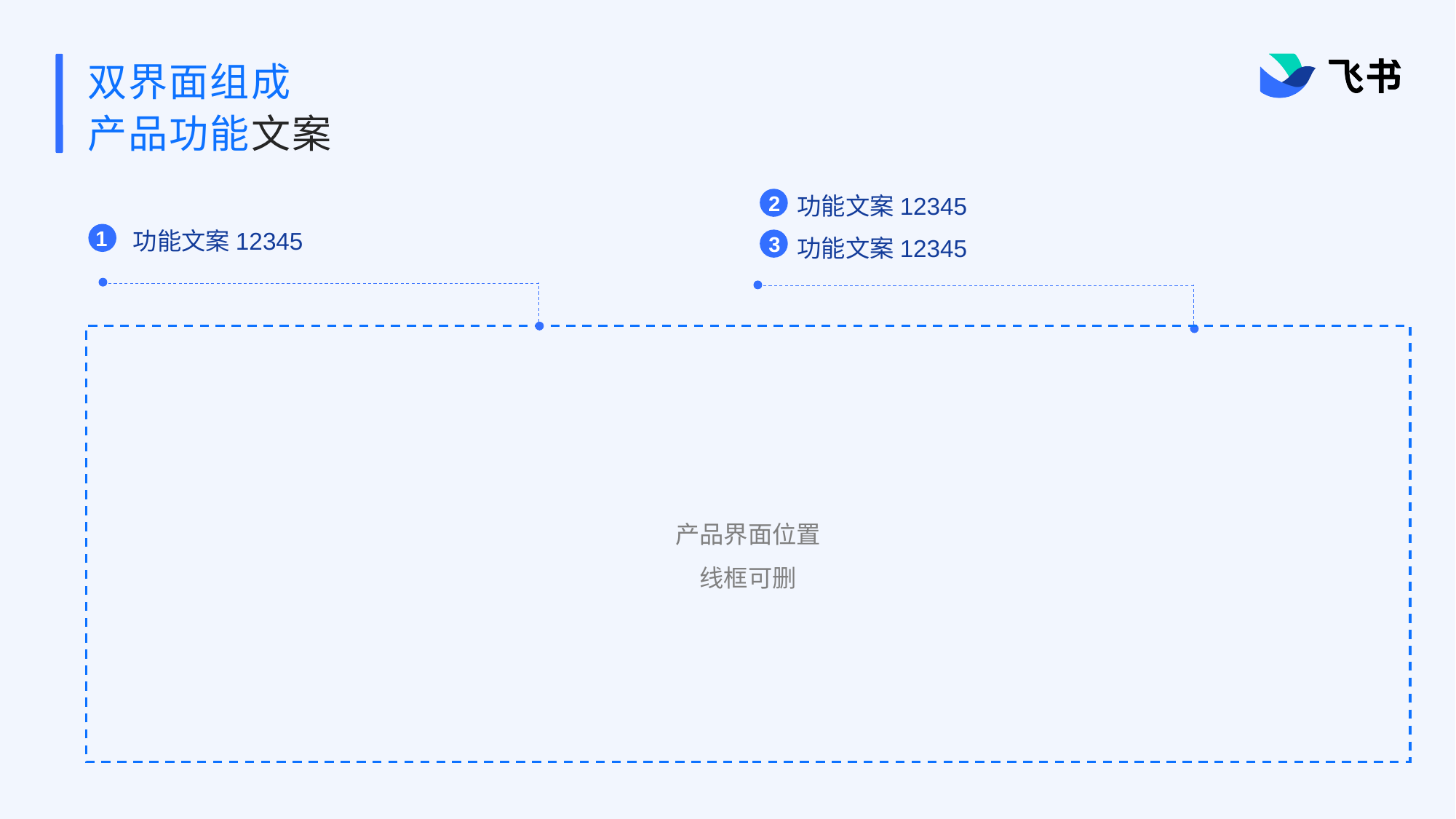

# 双界面组成 产品功能文案
功能文案12345
2

功能文案12345
1

功能文案12345
3

产品界面位置线框可删